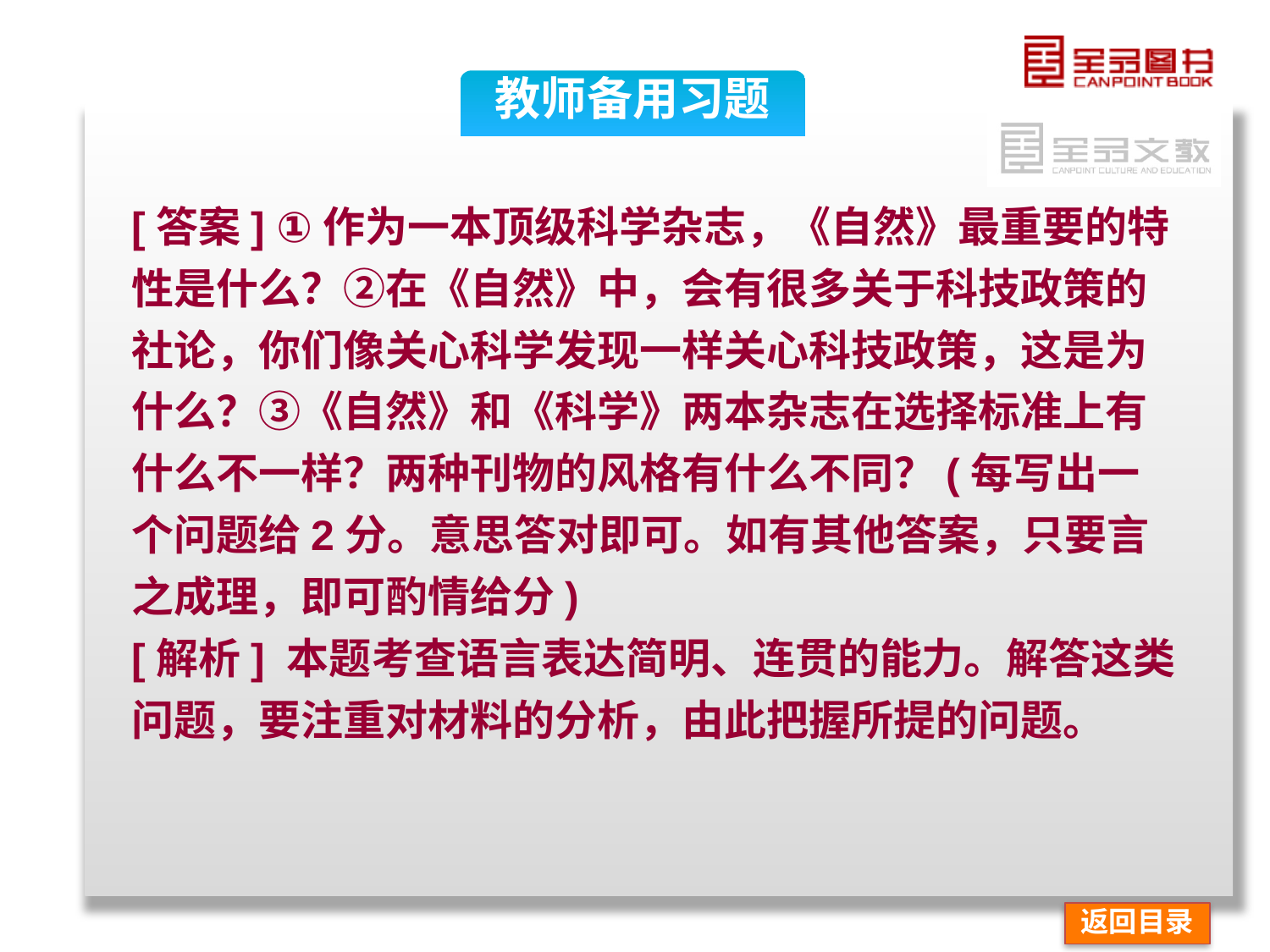

教师备用习题
[答案] ①作为一本顶级科学杂志，《自然》最重要的特性是什么？②在《自然》中，会有很多关于科技政策的社论，你们像关心科学发现一样关心科技政策，这是为什么？③《自然》和《科学》两本杂志在选择标准上有什么不一样？两种刊物的风格有什么不同？(每写出一个问题给2分。意思答对即可。如有其他答案，只要言之成理，即可酌情给分)
[解析] 本题考查语言表达简明、连贯的能力。解答这类问题，要注重对材料的分析，由此把握所提的问题。
返回目录